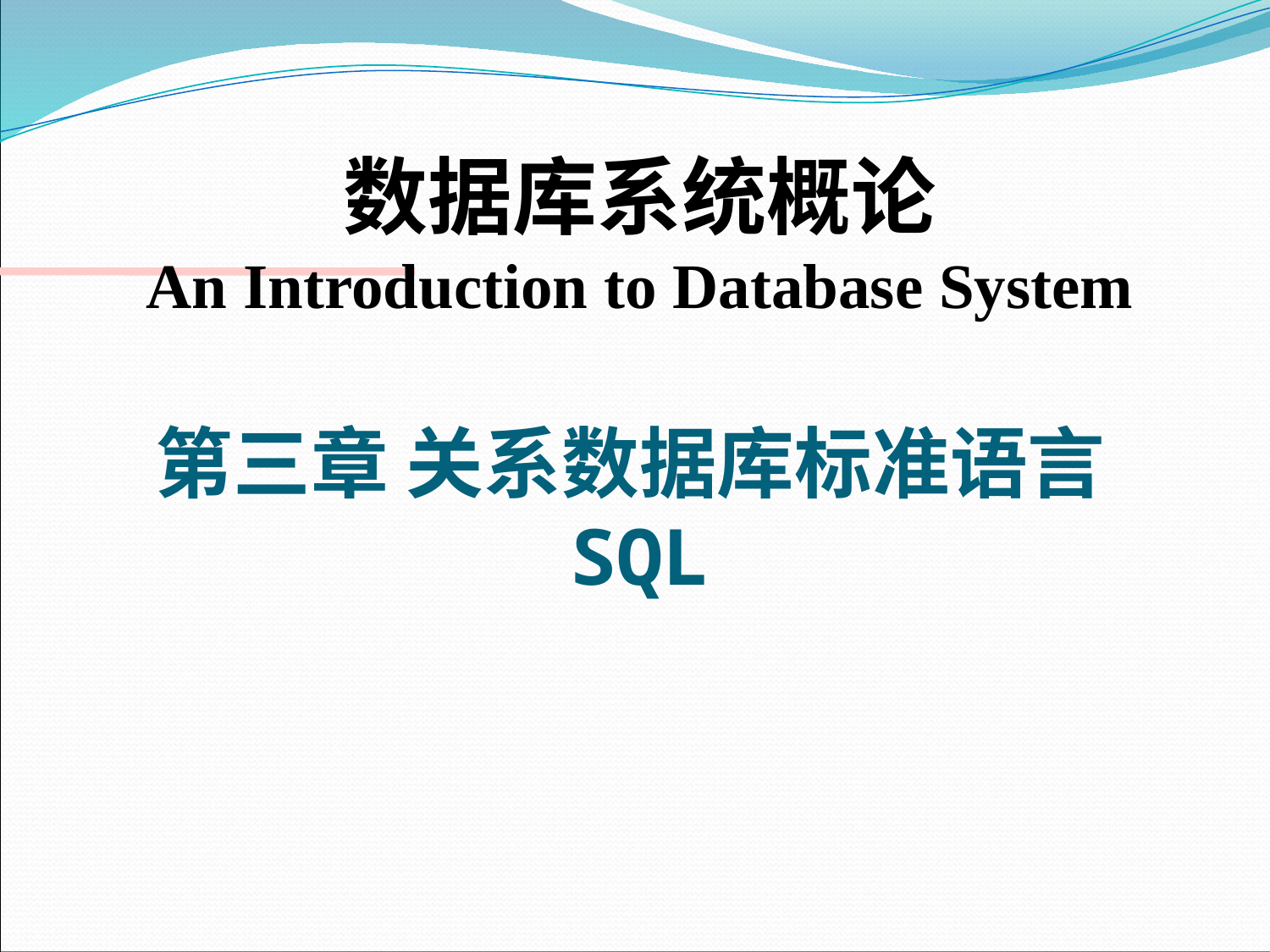

数据库系统概论
An Introduction to Database System

第三章 关系数据库标准语言SQL

244